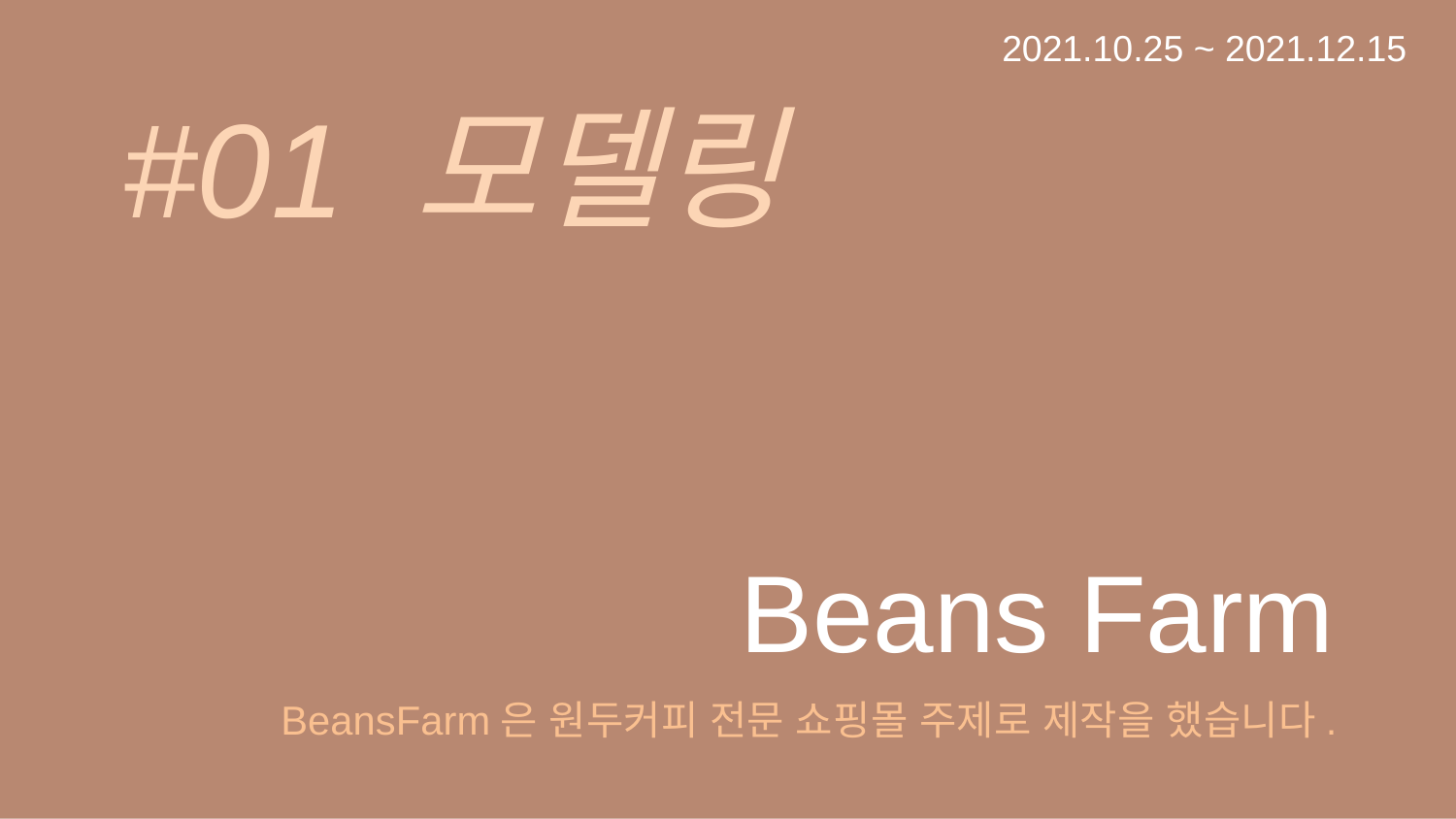

2021.10.25 ~ 2021.12.15
#01 모델링
Beans Farm
BeansFarm은 원두커피 전문 쇼핑몰 주제로 제작을 했습니다.